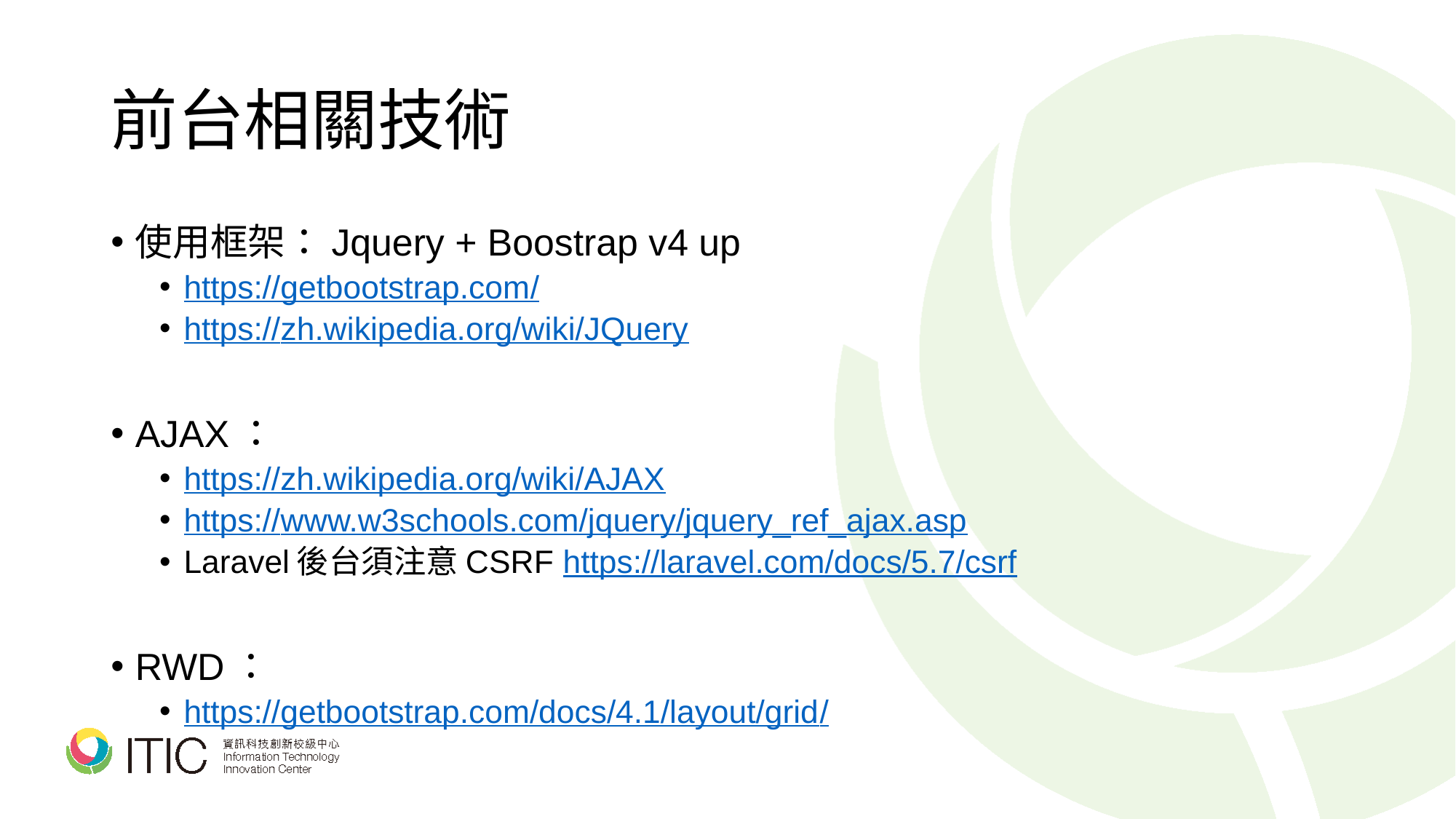

# 前台相關技術
使用框架：Jquery + Boostrap v4 up
https://getbootstrap.com/
https://zh.wikipedia.org/wiki/JQuery

AJAX：
https://zh.wikipedia.org/wiki/AJAX
https://www.w3schools.com/jquery/jquery_ref_ajax.asp
Laravel後台須注意CSRF https://laravel.com/docs/5.7/csrf

RWD：
https://getbootstrap.com/docs/4.1/layout/grid/